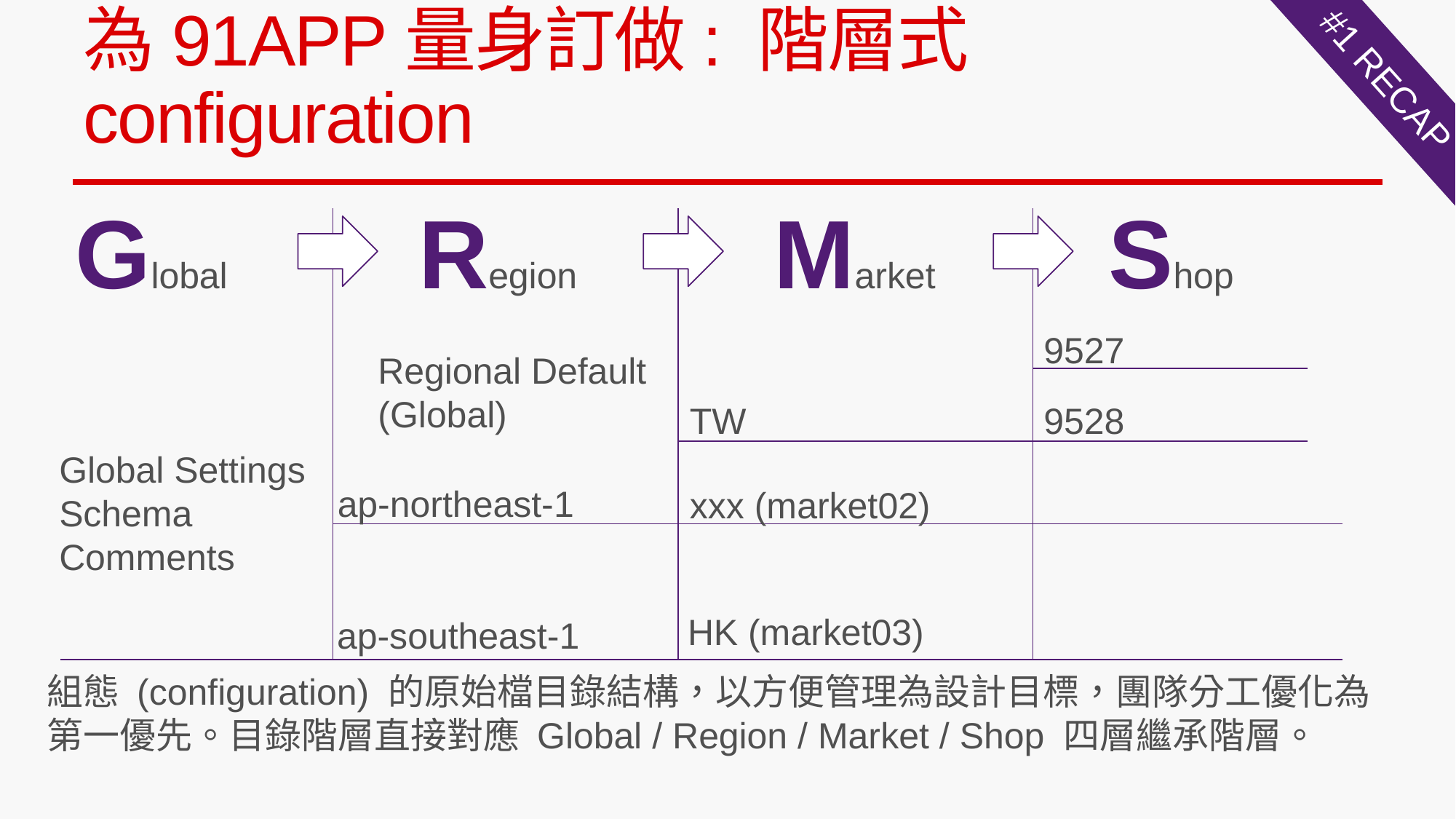

# 為91APP量身訂做: 階層式 configuration
#1 RECAP
Global
Region
Market
Shop

9527
Regional Default
(Global)
9528
TW
Global Settings
Schema
Comments
ap-northeast-1
xxx (market02)
HK (market03)
ap-southeast-1
組態 (configuration) 的原始檔目錄結構，以方便管理為設計目標，團隊分工優化為
第一優先。目錄階層直接對應 Global / Region / Market / Shop 四層繼承階層。